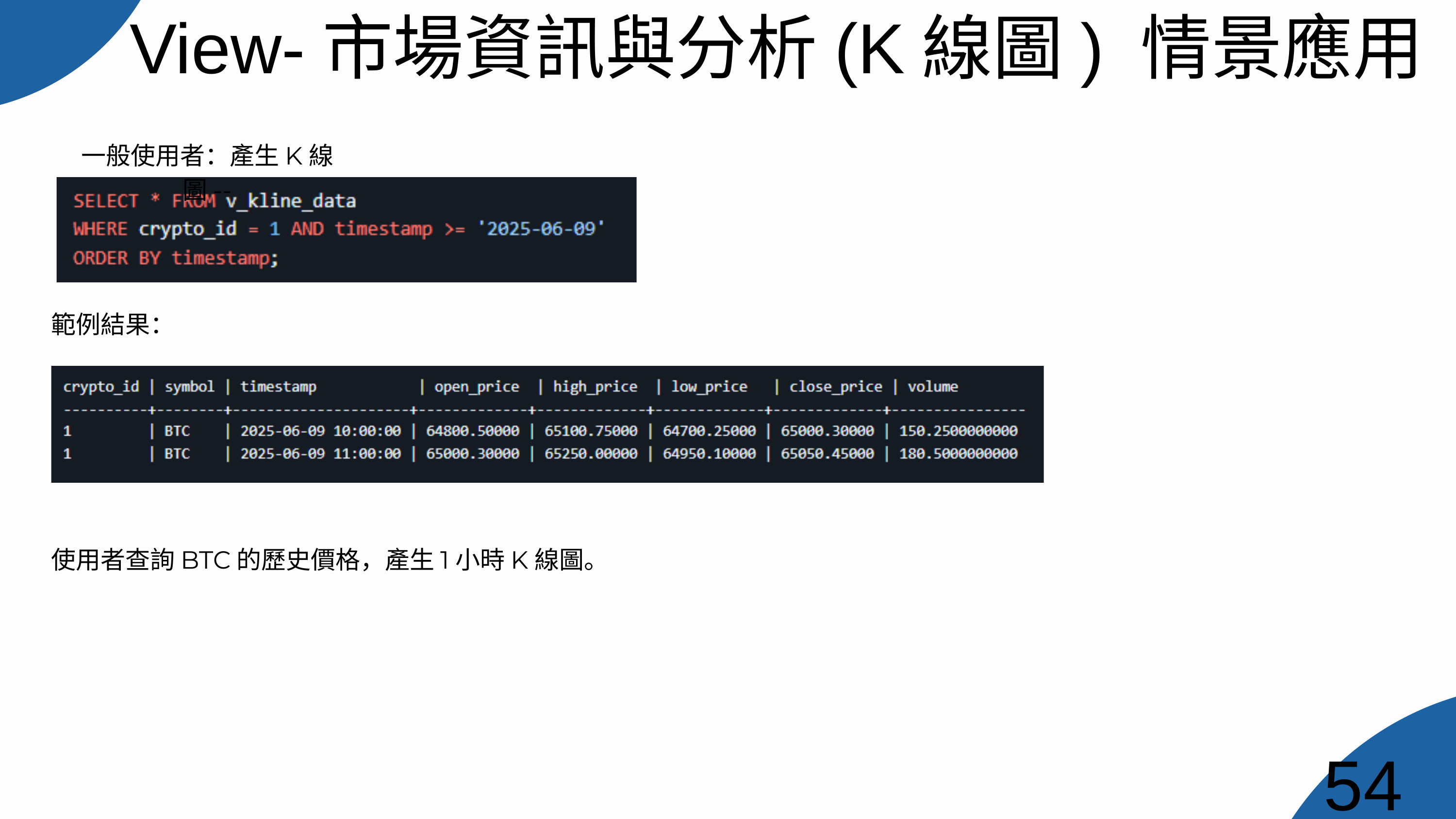

View-市場資訊與分析(K線圖) 情景應用
一般使用者：產生K線圖--

範例結果：

使用者查詢BTC的歷史價格，產生1小時K線圖。

54